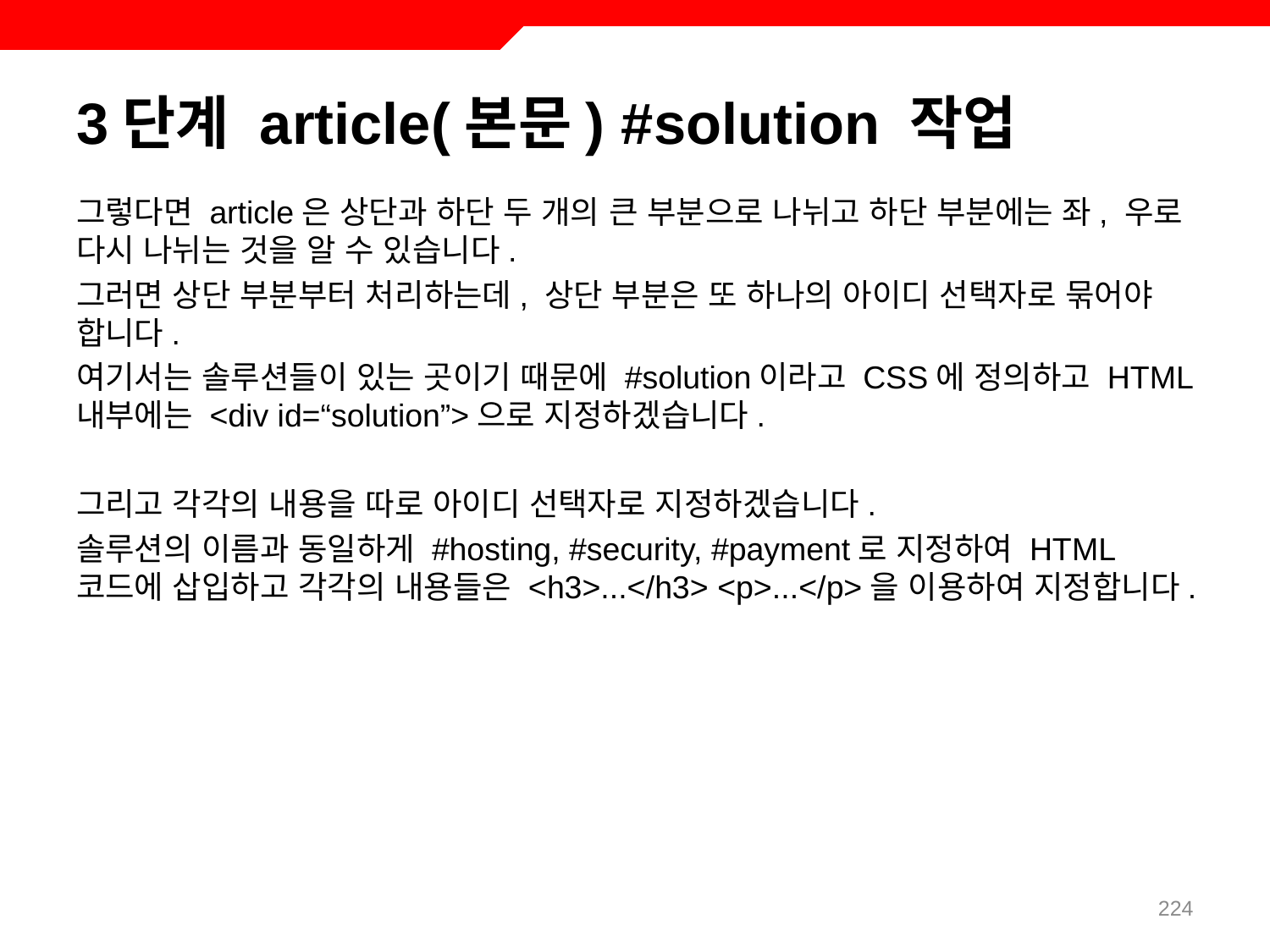

# 3단계 article(본문) #solution 작업
그렇다면 article은 상단과 하단 두 개의 큰 부분으로 나뉘고 하단 부분에는 좌, 우로 다시 나뉘는 것을 알 수 있습니다.
그러면 상단 부분부터 처리하는데, 상단 부분은 또 하나의 아이디 선택자로 묶어야 합니다.
여기서는 솔루션들이 있는 곳이기 때문에 #solution이라고 CSS에 정의하고 HTML 내부에는 <div id=“solution”>으로 지정하겠습니다.

그리고 각각의 내용을 따로 아이디 선택자로 지정하겠습니다.
솔루션의 이름과 동일하게 #hosting, #security, #payment로 지정하여 HTML 코드에 삽입하고 각각의 내용들은 <h3>...</h3> <p>...</p>을 이용하여 지정합니다.

224